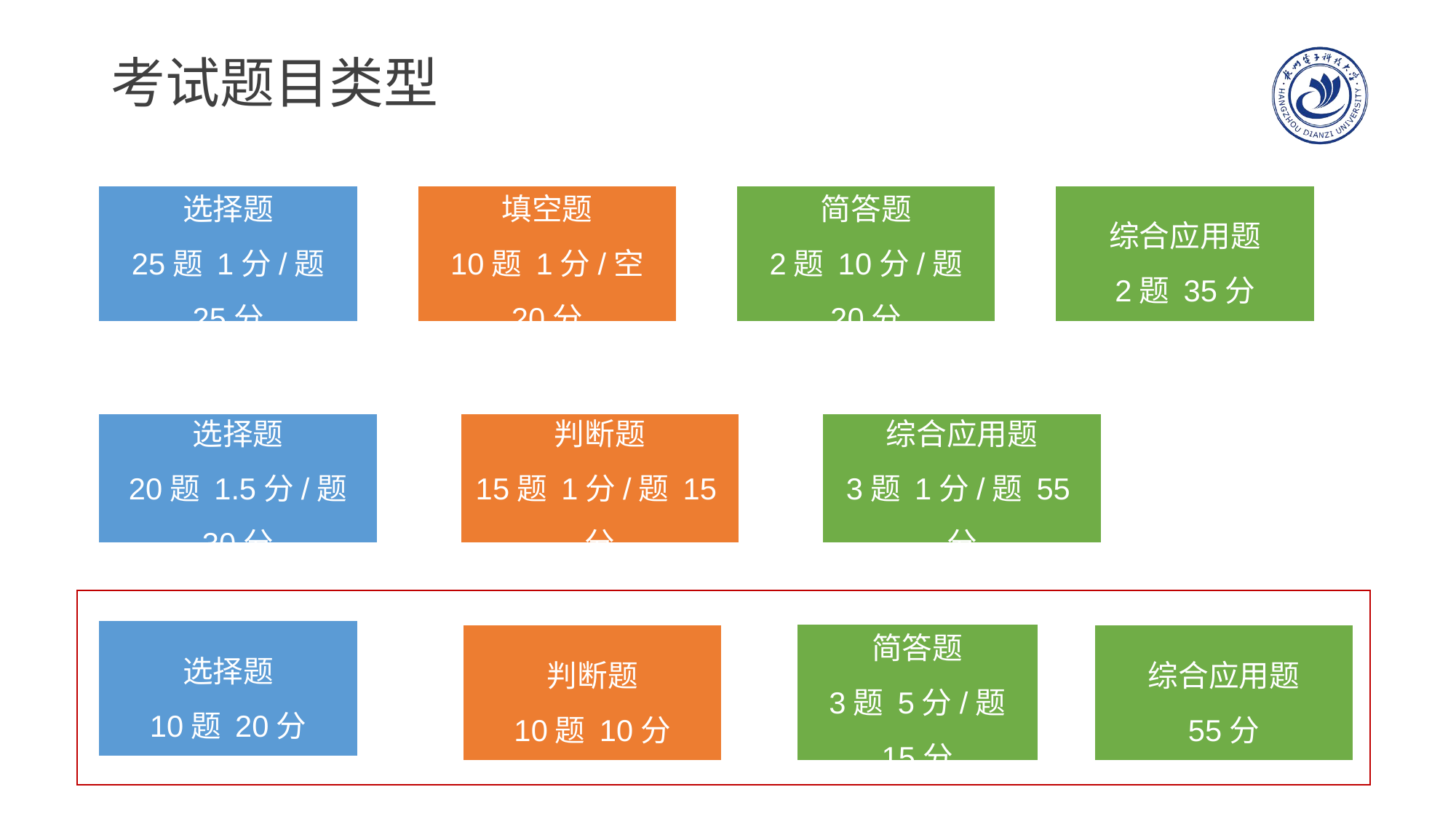

# 考试题目类型
简答题
2题 10分/题 20分
综合应用题
2题 35分
选择题
25题 1分/题 25分
填空题
10题 1分/空 20分
综合应用题
3题 1分/题 55分
选择题
20题 1.5分/题 30分
判断题
15题 1分/题 15分

选择题
10题 20分
简答题
3题 5分/题 15分
判断题
10题 10分
综合应用题
55分